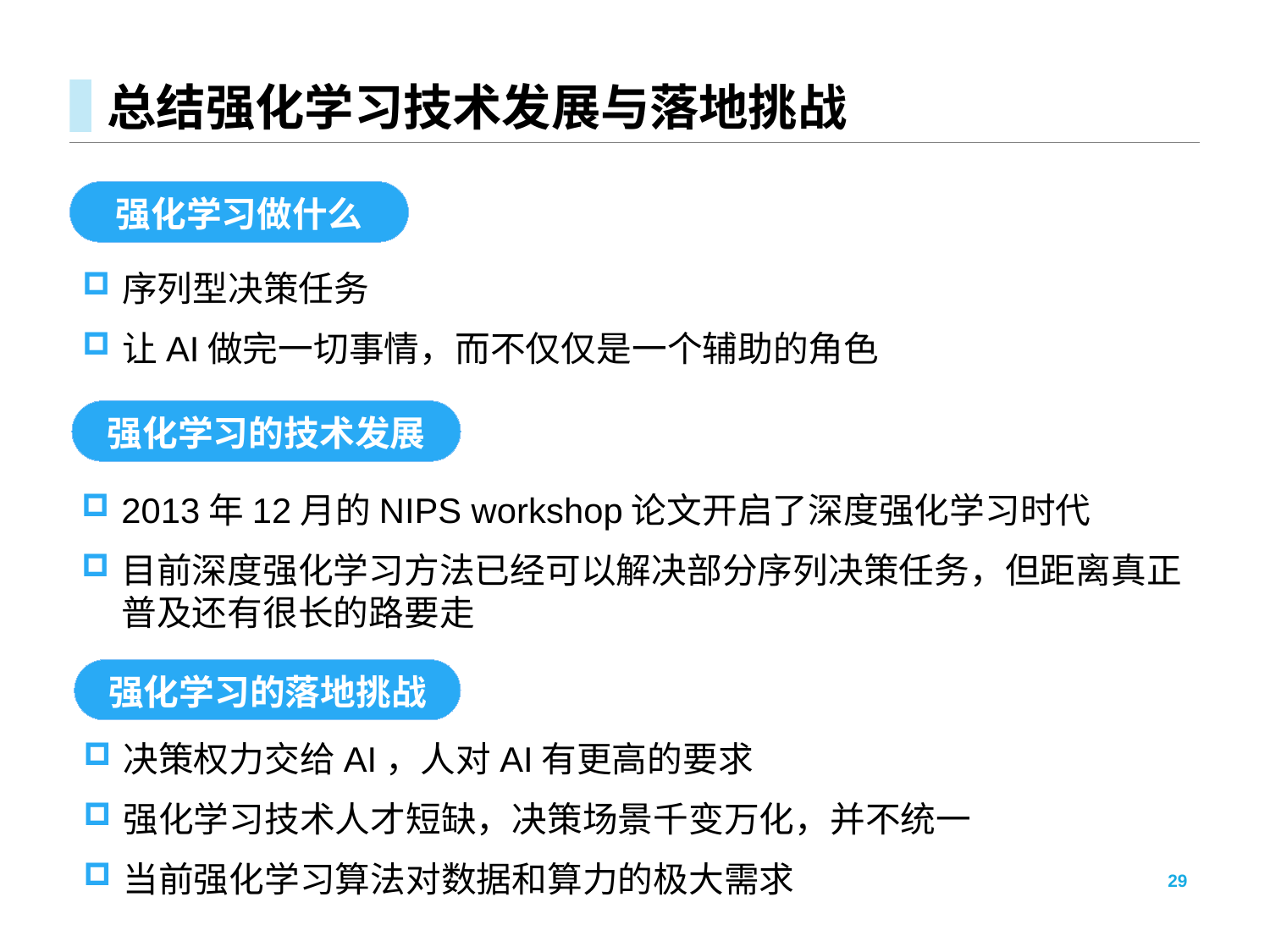

# 总结强化学习技术发展与落地挑战
强化学习做什么
序列型决策任务
让AI做完一切事情，而不仅仅是一个辅助的角色
强化学习的技术发展
2013年12月的NIPS workshop论文开启了深度强化学习时代
目前深度强化学习方法已经可以解决部分序列决策任务，但距离真正普及还有很长的路要走

强化学习的落地挑战
决策权力交给AI，人对AI有更高的要求
强化学习技术人才短缺，决策场景千变万化，并不统一
当前强化学习算法对数据和算力的极大需求
29